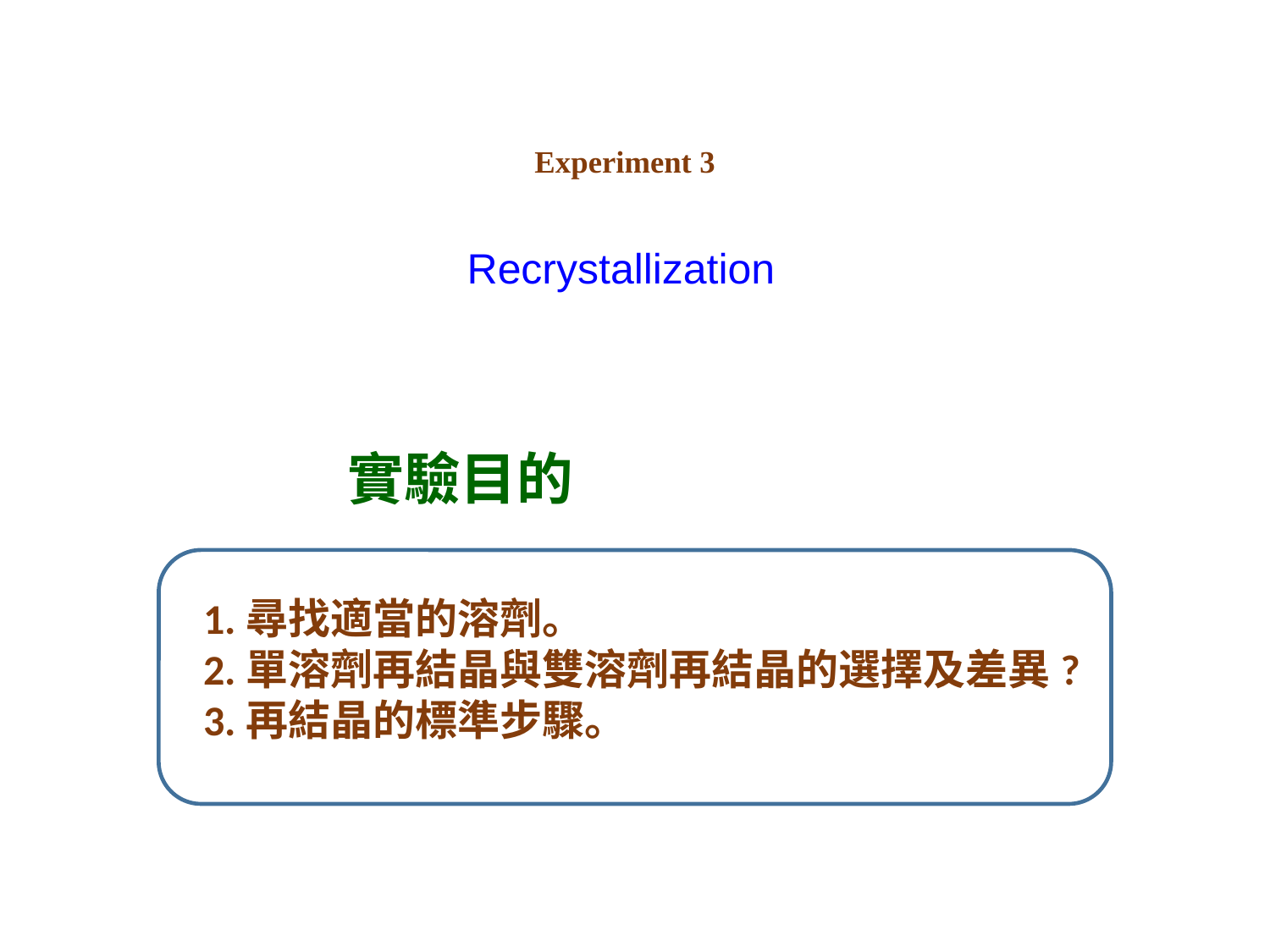

# Experiment 3 Recrystallization
                   實驗目的

1.尋找適當的溶劑。
2.單溶劑再結晶與雙溶劑再結晶的選擇及差異?
3.再結晶的標準步驟。

15